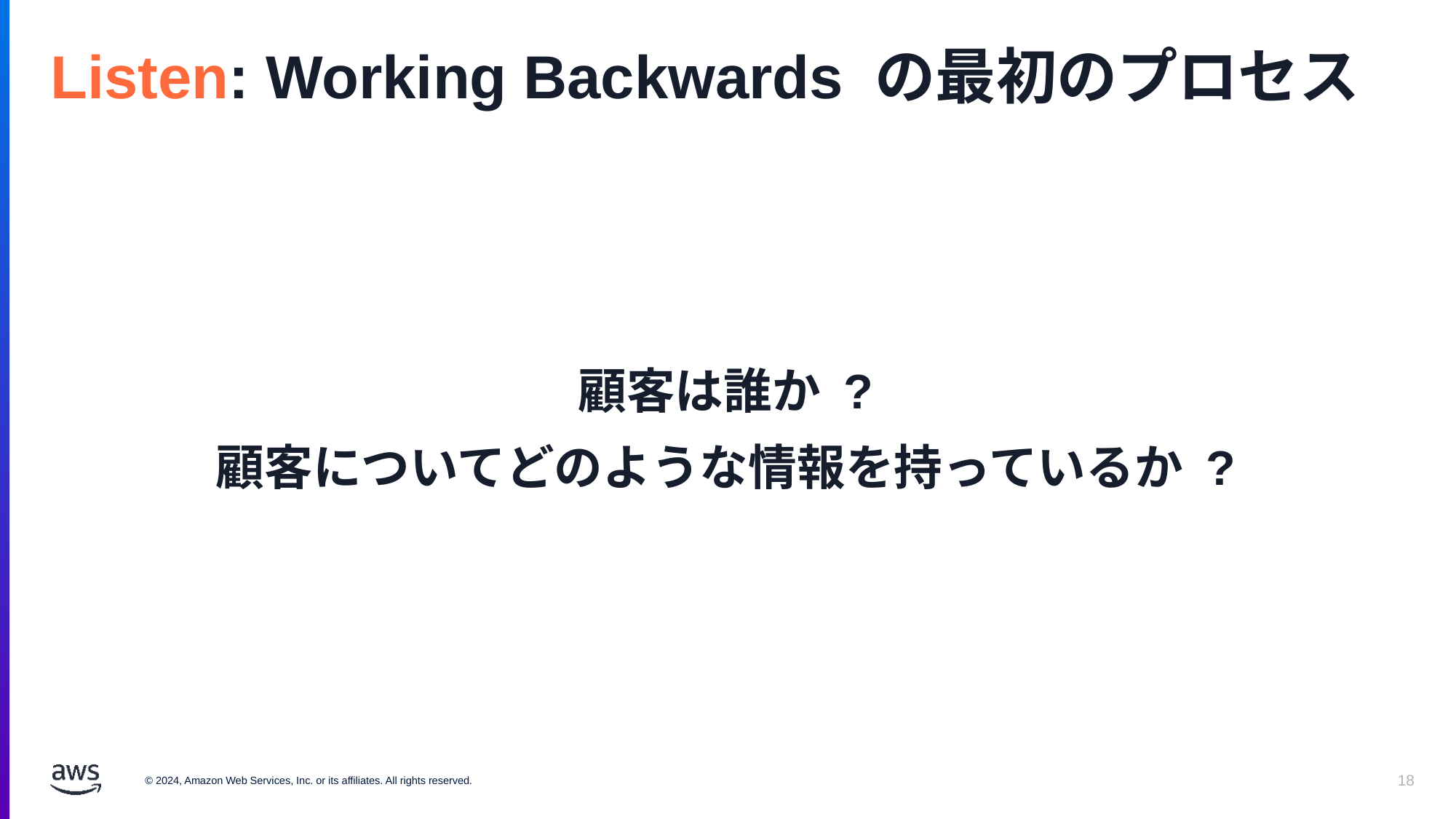

# Listen: Working Backwards の最初のプロセス

顧客は誰か ?
顧客についてどのような情報を持っているか ?
18